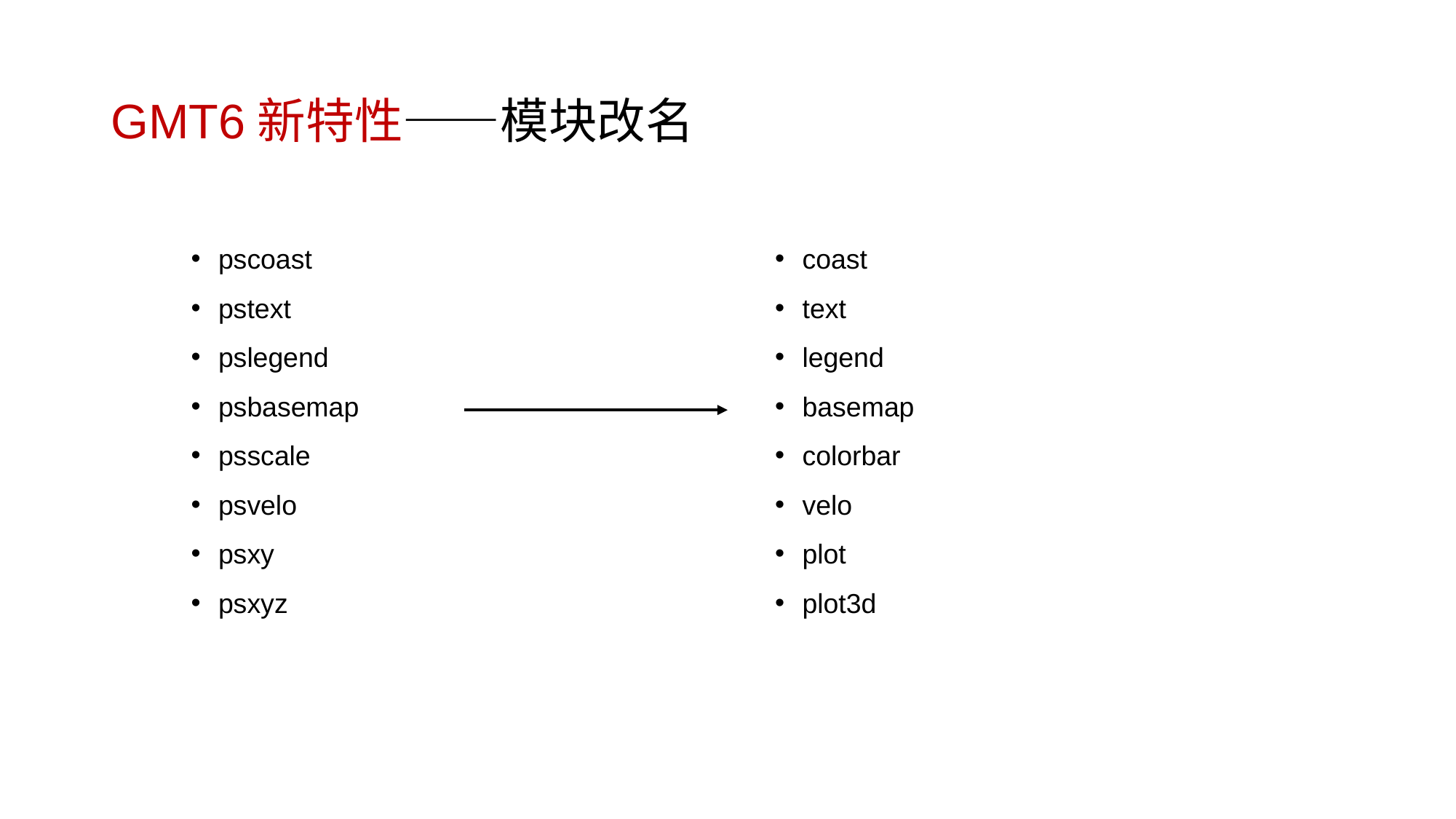

# GMT6新特性——模块改名
pscoast
pstext
pslegend
psbasemap
psscale
psvelo
psxy
psxyz
coast
text
legend
basemap
colorbar
velo
plot
plot3d